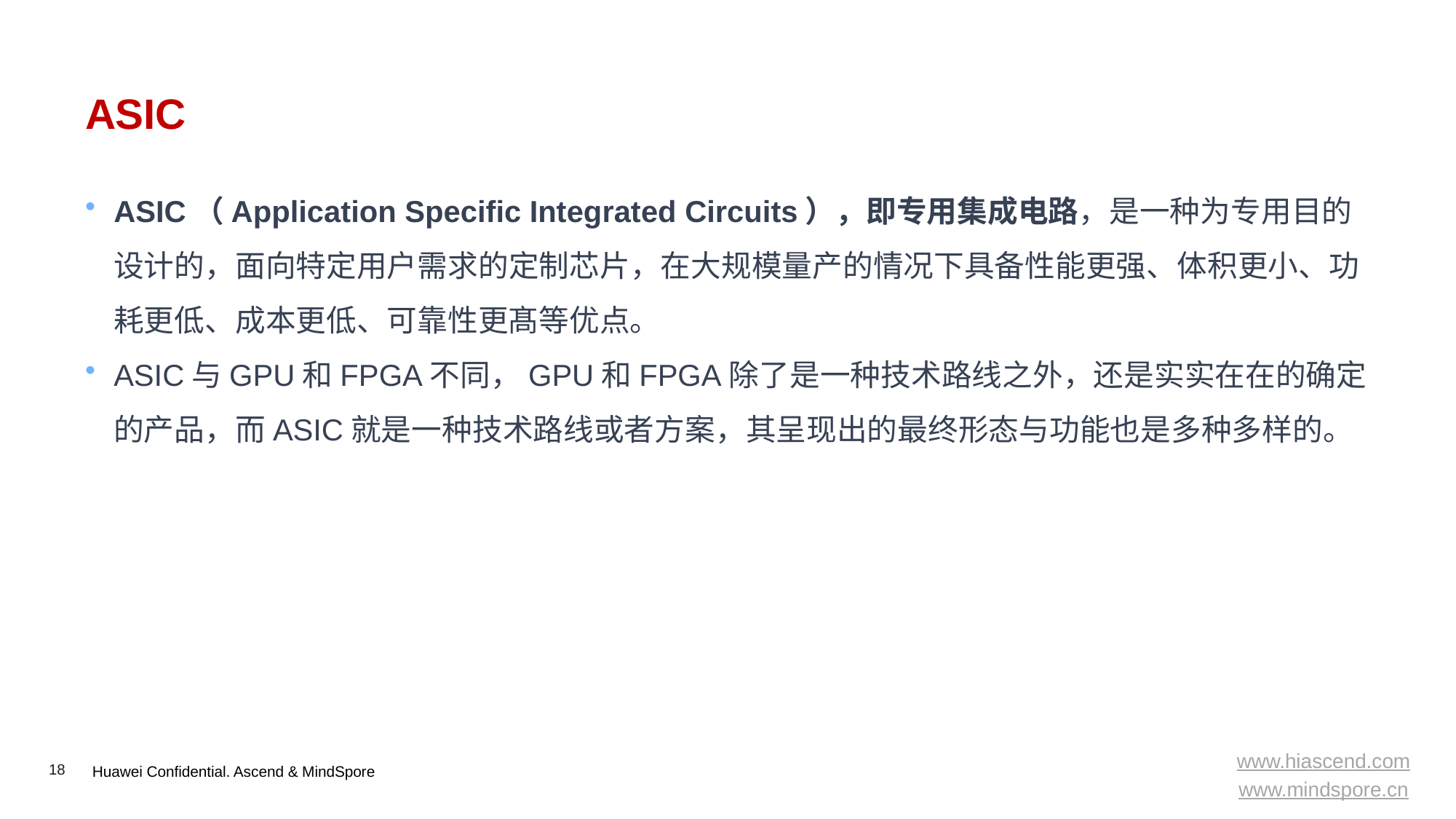

# ASIC
ASIC（Application Specific Integrated Circuits），即专用集成电路，是一种为专用目的设计的，面向特定用户需求的定制芯片，在大规模量产的情况下具备性能更强、体积更小、功耗更低、成本更低、可靠性更髙等优点。
ASIC与GPU和FPGA不同，GPU和FPGA除了是一种技术路线之外，还是实实在在的确定的产品，而ASIC就是一种技术路线或者方案，其呈现出的最终形态与功能也是多种多样的。